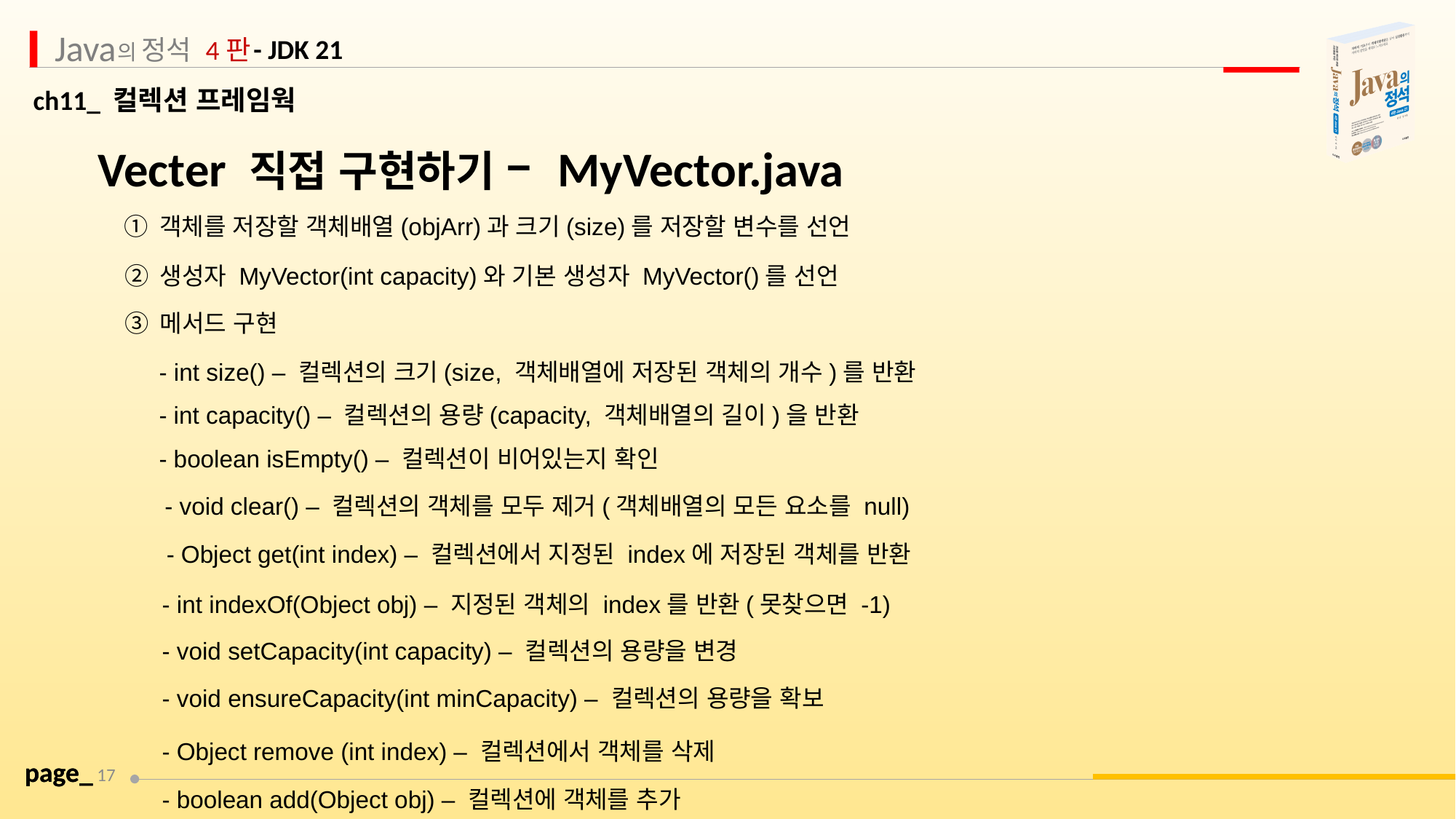

Vecter 직접 구현하기 – MyVector.java
  ① 객체를 저장할 객체배열(objArr)과 크기(size)를 저장할 변수를 선언
  ② 생성자 MyVector(int capacity)와 기본 생성자 MyVector()를 선언
  ③ 메서드 구현
  	  - int size() – 컬렉션의 크기(size, 객체배열에 저장된 객체의 개수)를 반환
  	  - int capacity() – 컬렉션의 용량(capacity, 객체배열의 길이)을 반환
  	  - boolean isEmpty() – 컬렉션이 비어있는지 확인
  	 - void clear() – 컬렉션의 객체를 모두 제거(객체배열의 모든 요소를 null)
  	 - Object get(int index) – 컬렉션에서 지정된 index에 저장된 객체를 반환
  	 - int indexOf(Object obj) – 지정된 객체의 index를 반환(못찾으면 -1)
  	 - void setCapacity(int capacity) – 컬렉션의 용량을 변경
  	 - void ensureCapacity(int minCapacity) – 컬렉션의 용량을 확보
  	 - Object remove (int index) – 컬렉션에서 객체를 삭제
page_
17
  	 - boolean add(Object obj) – 컬렉션에 객체를 추가